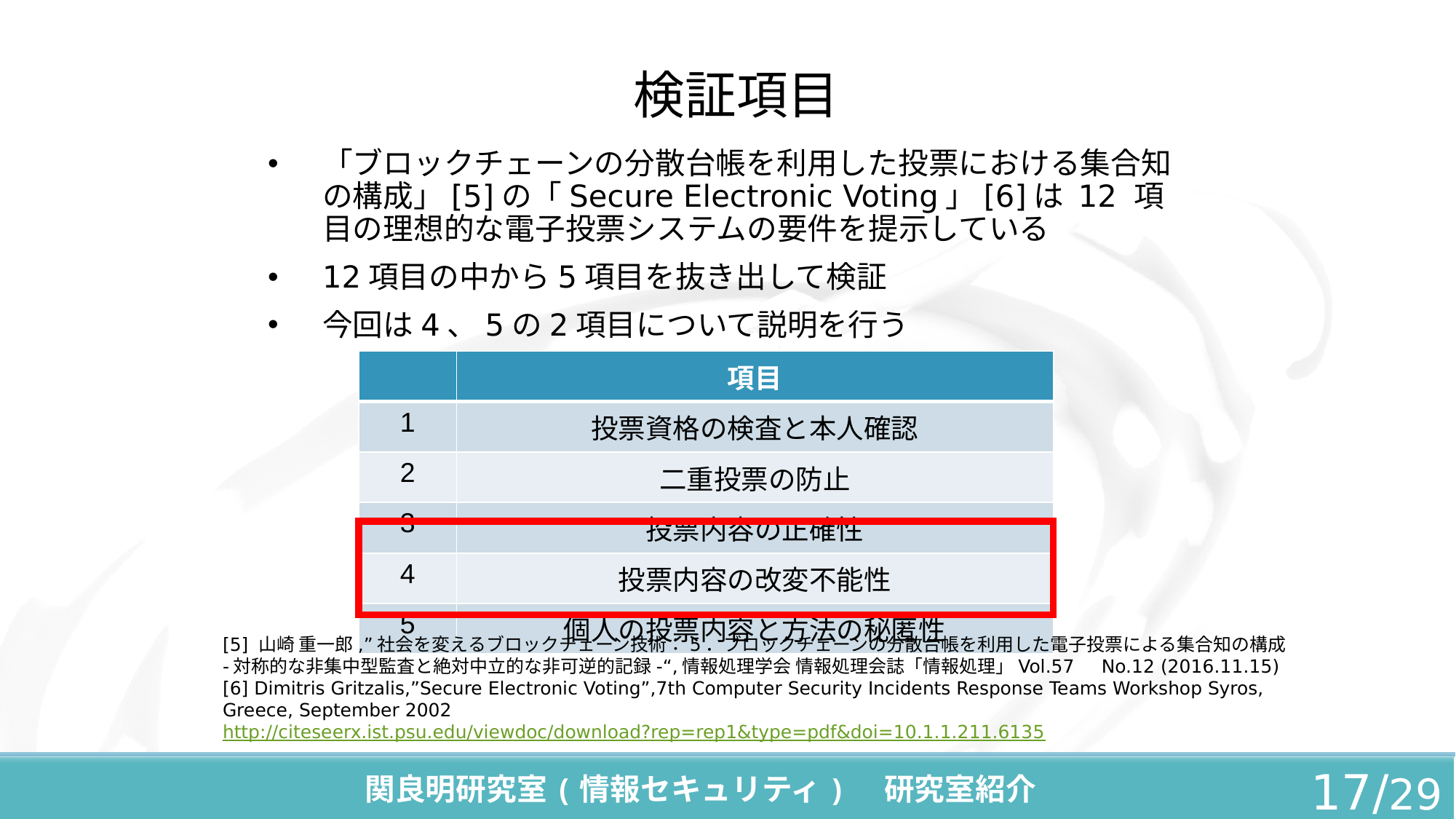

# 検証項目
「ブロックチェーンの分散台帳を利用した投票における集合知の構成」[5]の「Secure Electronic Voting」[6]は 12 項目の理想的な電子投票システムの要件を提示している
12項目の中から5項目を抜き出して検証
今回は4、5の2項目について説明を行う
|  | 項目 |
| --- | --- |
| 1 | 投票資格の検査と本人確認 |
| 2 | 二重投票の防止 |
| 3 | 投票内容の正確性 |
| 4 | 投票内容の改変不能性 |
| 5 | 個人の投票内容と方法の秘匿性 |

[5] 山崎 重一郎,”社会を変えるブロックチェーン技術：5．ブロックチェーンの分散台帳を利用した電子投票による集合知の構成
-対称的な非集中型監査と絶対中立的な非可逆的記録-“,情報処理学会 情報処理会誌「情報処理」Vol.57　No.12 (2016.11.15)
[6] Dimitris Gritzalis,”Secure Electronic Voting”,7th Computer Security Incidents Response Teams Workshop Syros, Greece, September 2002
http://citeseerx.ist.psu.edu/viewdoc/download?rep=rep1&type=pdf&doi=10.1.1.211.6135